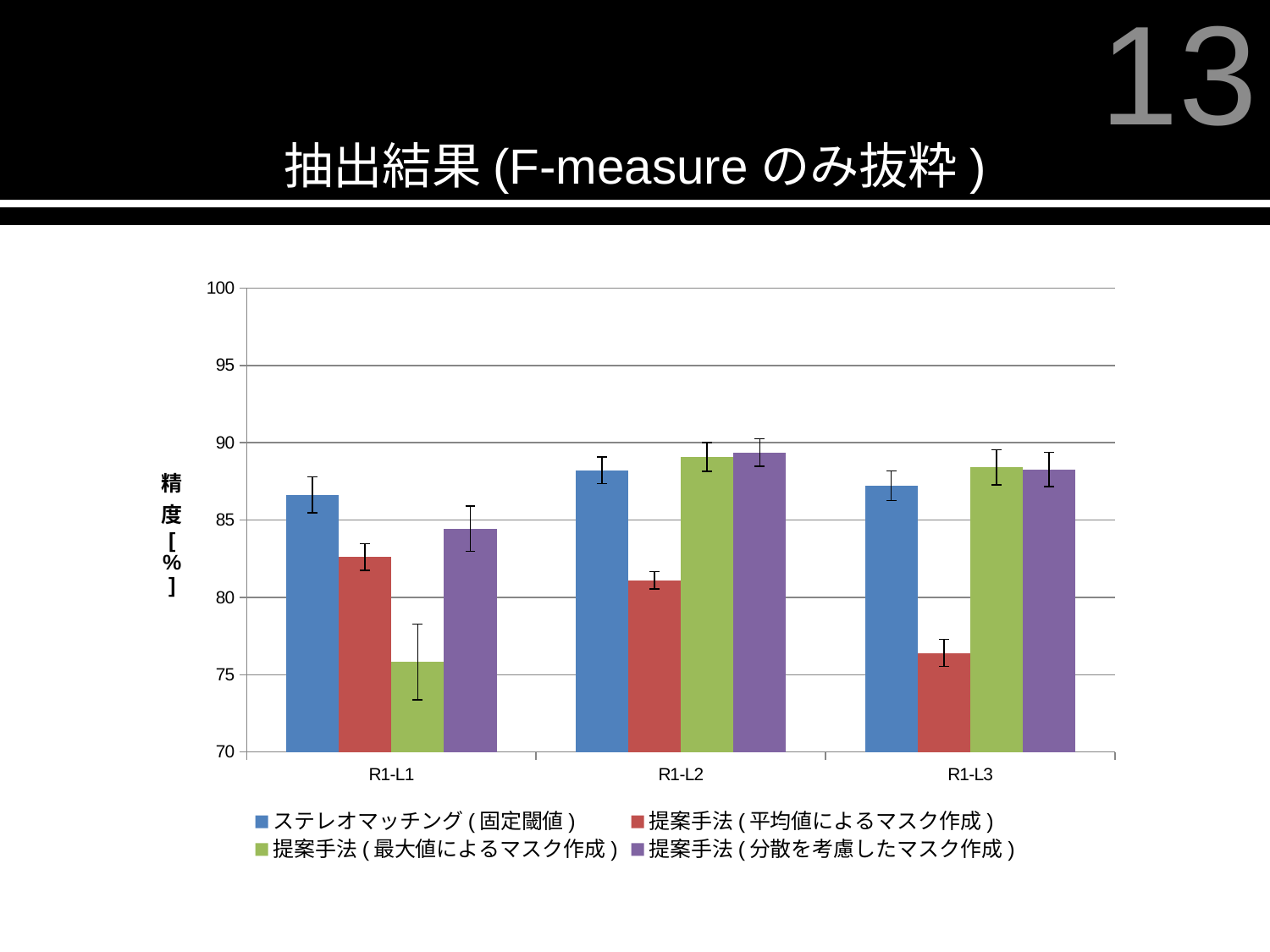

抽出結果(F-measureのみ抜粋)
13

### Chart

| Category |  |  |  |  |
|---|---|---|---|---|
| R1-L1 | 86.63177999999998 | 82.61493 | 75.81761000000006 | 84.44937000000002 |
| R1-L2 | 88.21148 | 81.10270999999999 | 89.07260000000001 | 89.36595 |
| R1-L3 | 87.22765000000003 | 76.40922000000008 | 88.41594 | 88.2663 |